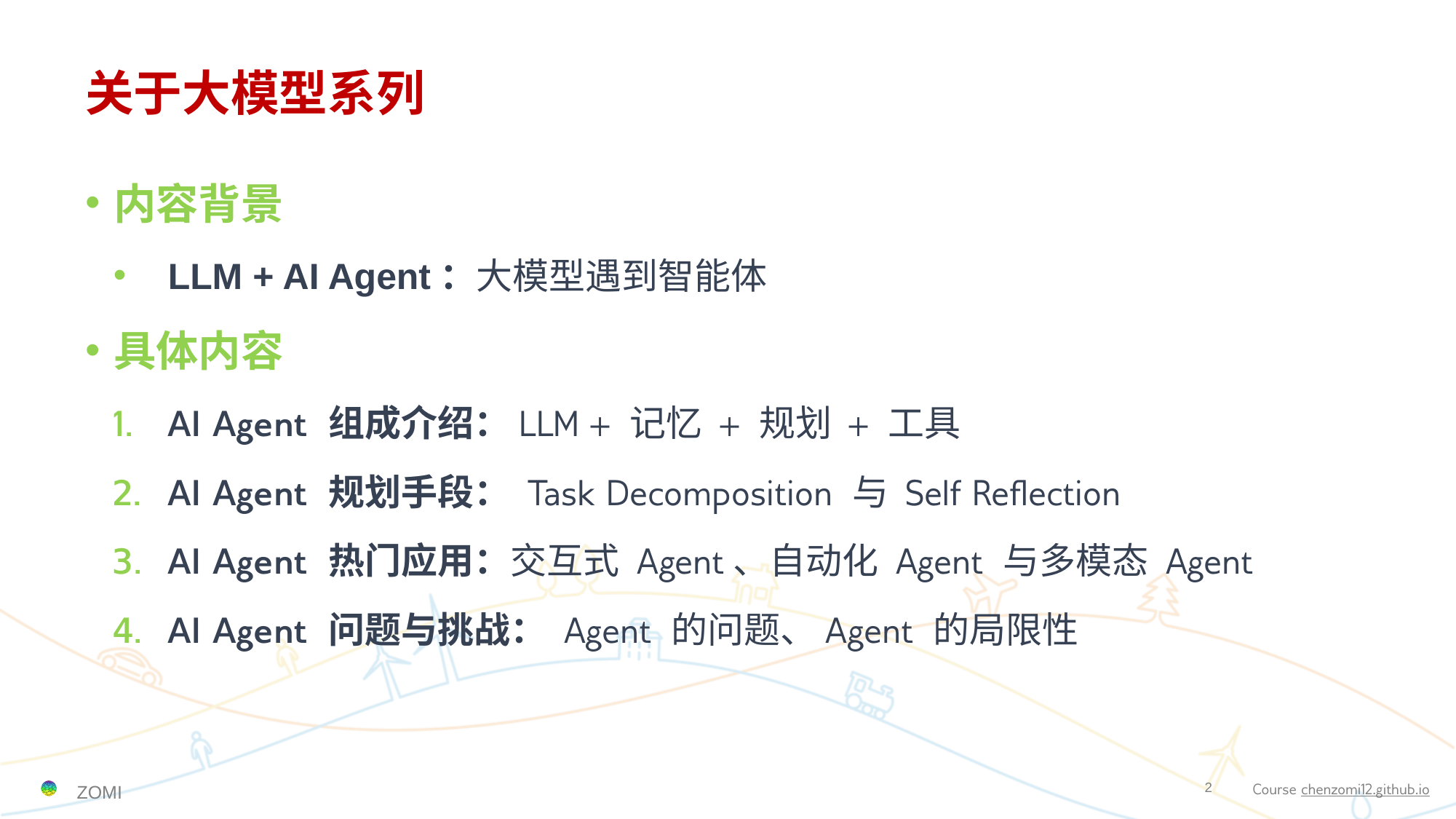

# 关于大模型系列
内容背景
LLM + AI Agent：大模型遇到智能体
具体内容
AI Agent 组成介绍：LLM + 记忆 + 规划 + 工具
AI Agent 规划手段： Task Decomposition 与 Self Reflection
AI Agent 热门应用：交互式 Agent、自动化 Agent 与多模态 Agent
AI Agent 问题与挑战： Agent 的问题、Agent 的局限性